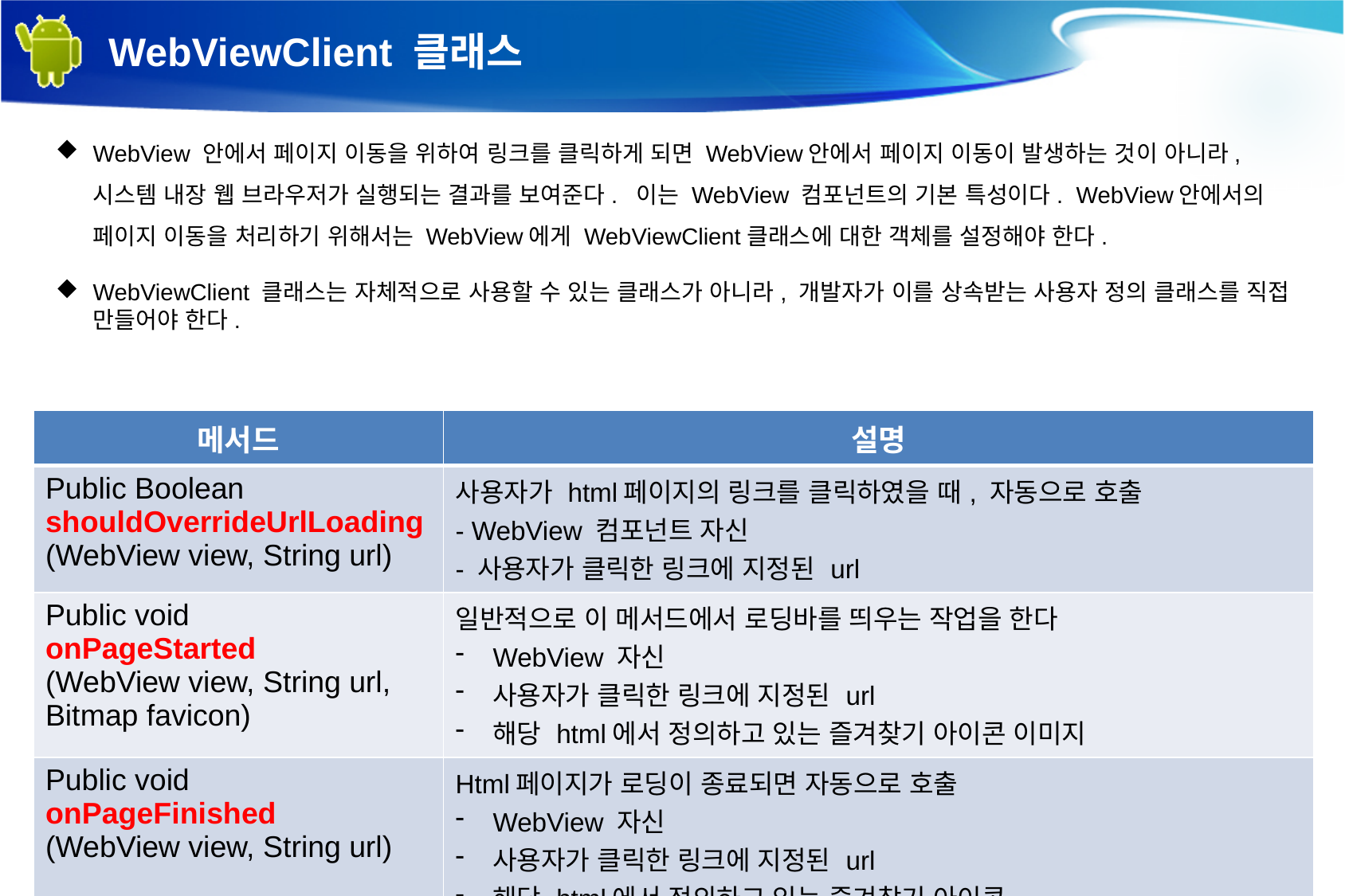

# WebViewClient 클래스
WebView 안에서 페이지 이동을 위하여 링크를 클릭하게 되면 WebView안에서 페이지 이동이 발생하는 것이 아니라, 시스템 내장 웹 브라우저가 실행되는 결과를 보여준다.  이는 WebView 컴포넌트의 기본 특성이다.  WebView안에서의 페이지 이동을 처리하기 위해서는 WebView에게 WebViewClient클래스에 대한 객체를 설정해야 한다.

WebViewClient 클래스는 자체적으로 사용할 수 있는 클래스가 아니라, 개발자가 이를 상속받는 사용자 정의 클래스를 직접 만들어야 한다.
| 메서드 | 설명 |
| --- | --- |
| Public Boolean shouldOverrideUrlLoading (WebView view, String url) | 사용자가 html페이지의 링크를 클릭하였을 때, 자동으로 호출 - WebView 컴포넌트 자신 - 사용자가 클릭한 링크에 지정된 url |
| Public void onPageStarted (WebView view, String url, Bitmap favicon) | 일반적으로 이 메서드에서 로딩바를 띄우는 작업을 한다 WebView 자신 사용자가 클릭한 링크에 지정된 url 해당 html에서 정의하고 있는 즐겨찾기 아이콘 이미지 |
| Public void onPageFinished (WebView view, String url) | Html페이지가 로딩이 종료되면 자동으로 호출 WebView 자신 사용자가 클릭한 링크에 지정된 url 해당 html에서 정의하고 있는 즐겨찾기 아이콘 |